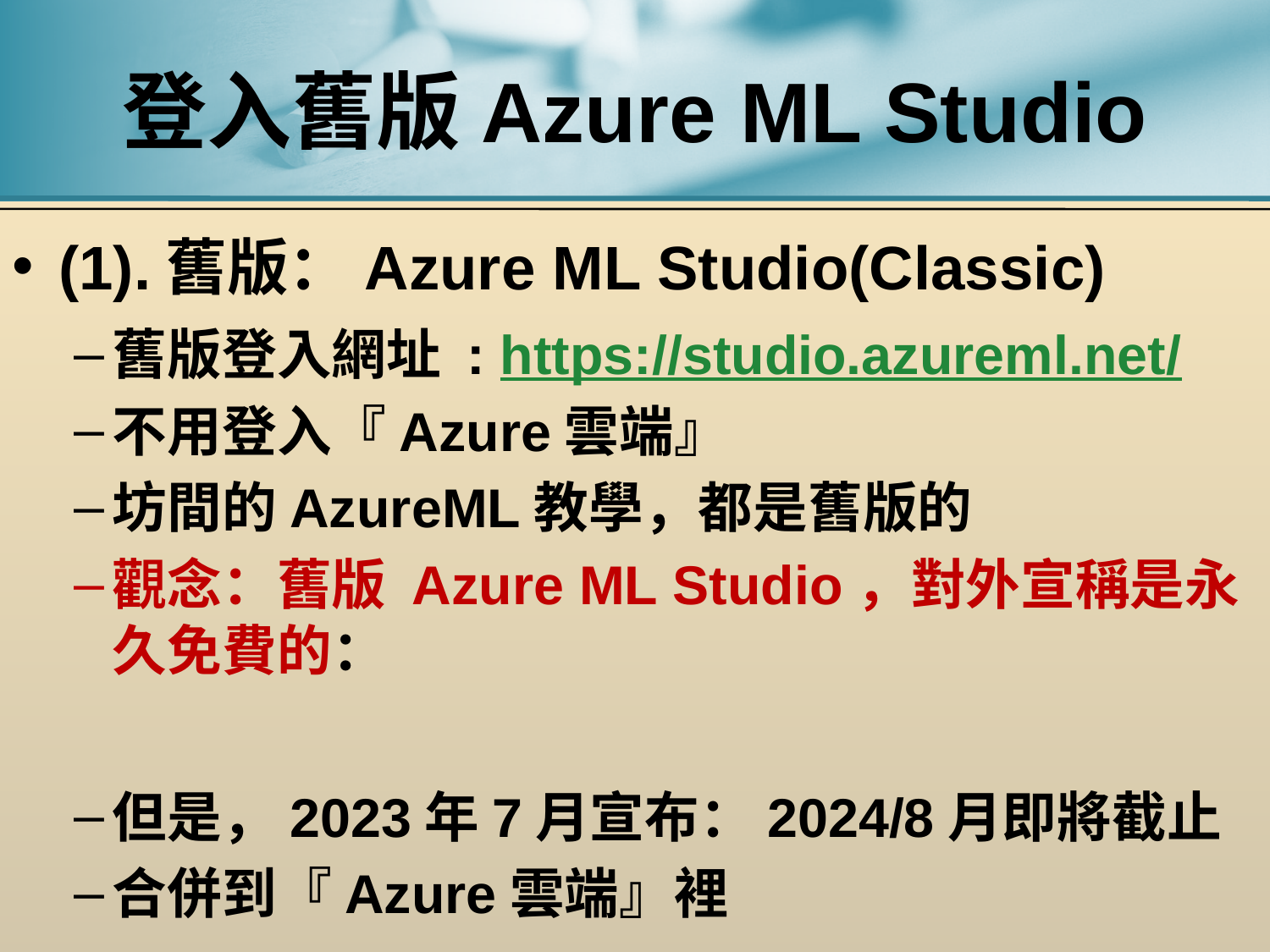

# 登入舊版Azure ML Studio
(1).舊版：Azure ML Studio(Classic)
舊版登入網址 : https://studio.azureml.net/
不用登入『Azure雲端』
坊間的AzureML教學，都是舊版的
觀念：舊版 Azure ML Studio，對外宣稱是永久免費的：

但是，2023年7月宣布：2024/8月即將截止
合併到『Azure雲端』裡